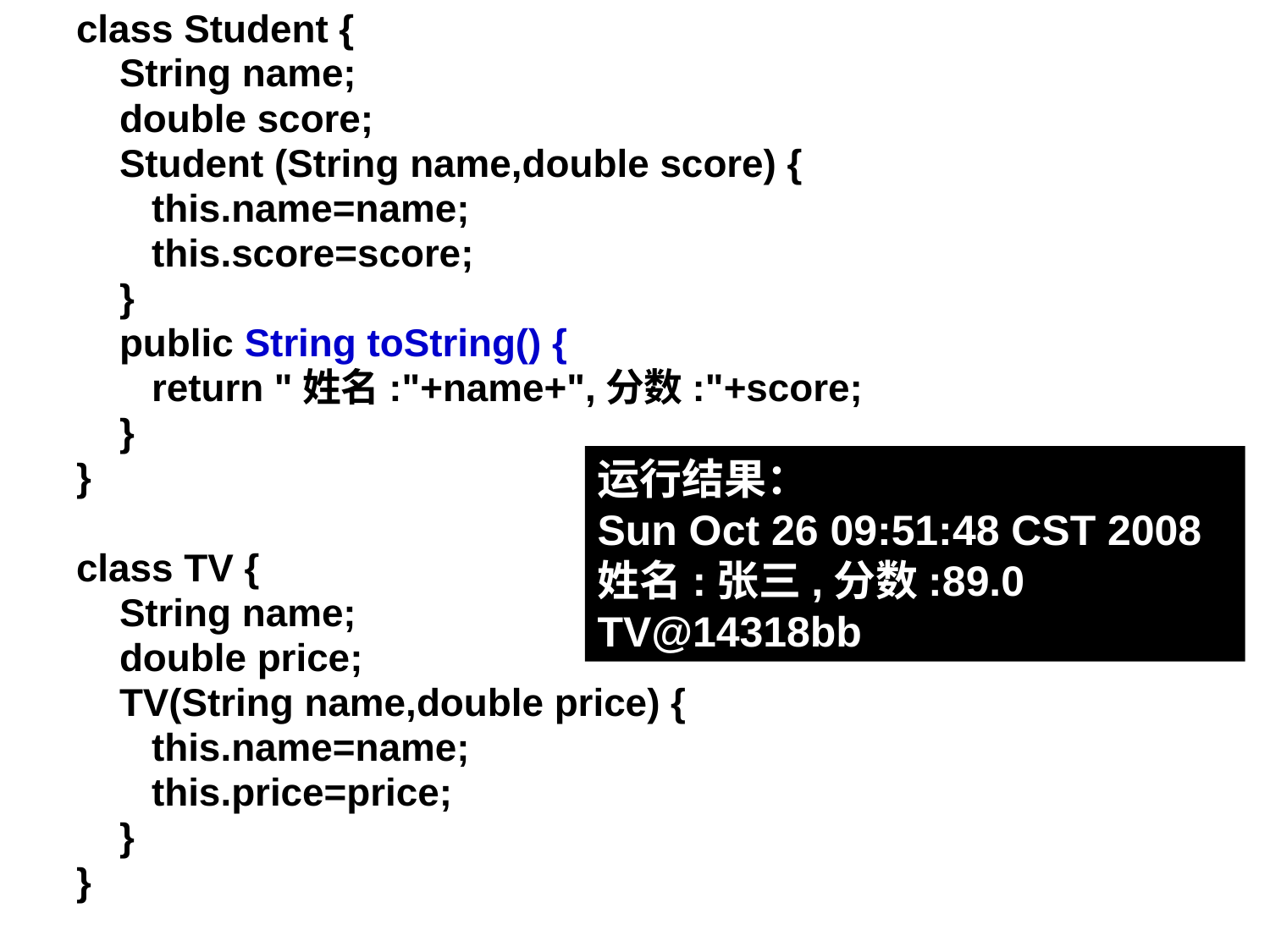

class Student {
    String name;
    double score;
    Student (String name,double score) {
       this.name=name;
       this.score=score;
    }
    public String toString() {
       return "姓名:"+name+",分数:"+score;
    }
}

class TV {
    String name;
    double price;
    TV(String name,double price) {
       this.name=name;
       this.price=price;
    }
}

运行结果：
Sun Oct 26 09:51:48 CST 2008
姓名:张三,分数:89.0
TV@14318bb